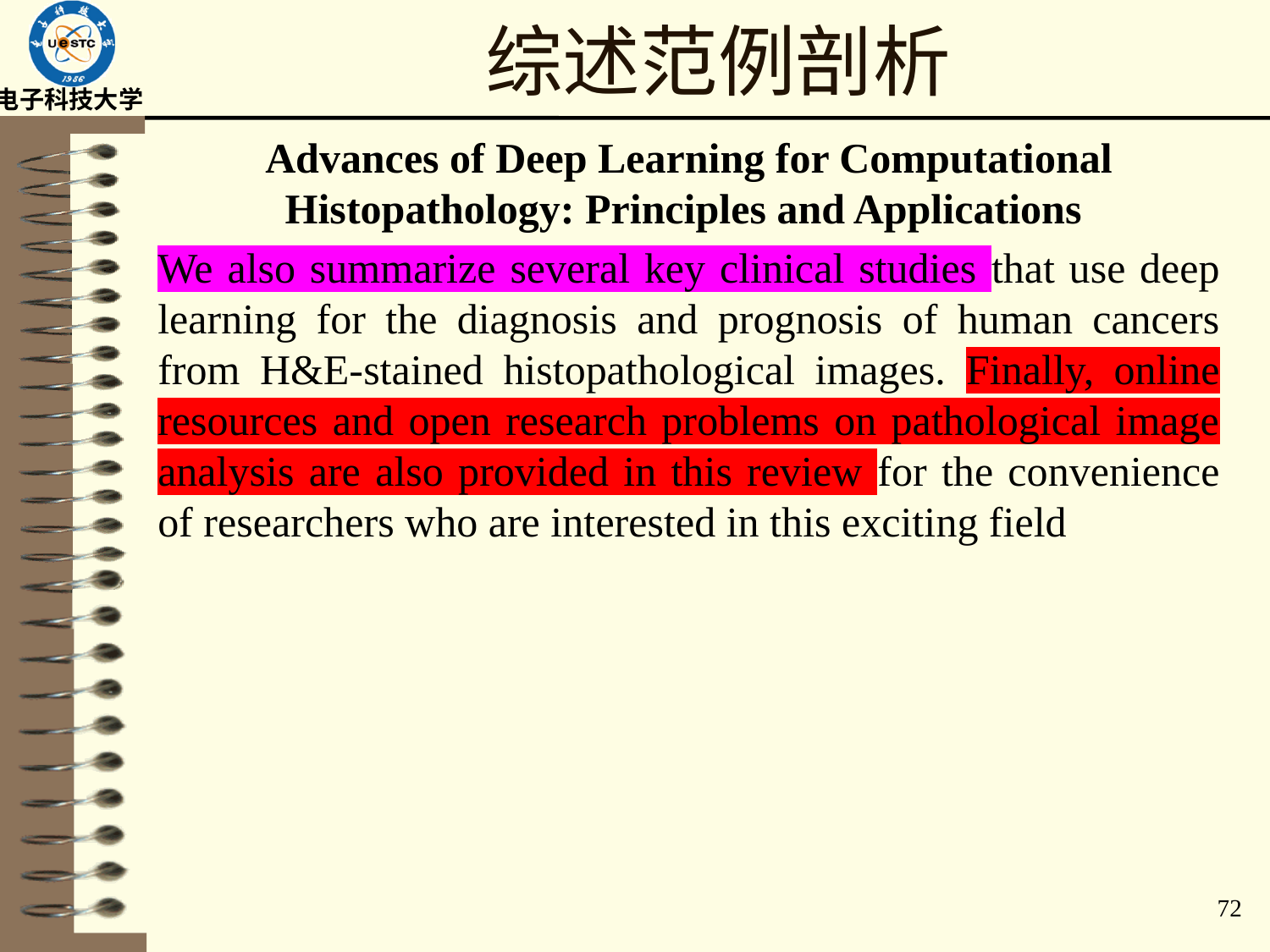

# 综述范例剖析
Advances of Deep Learning for Computational Histopathology: Principles and Applications
We also summarize several key clinical studies that use deep learning for the diagnosis and prognosis of human cancers from H&E-stained histopathological images. Finally, online resources and open research problems on pathological image analysis are also provided in this review for the convenience of researchers who are interested in this exciting field
72